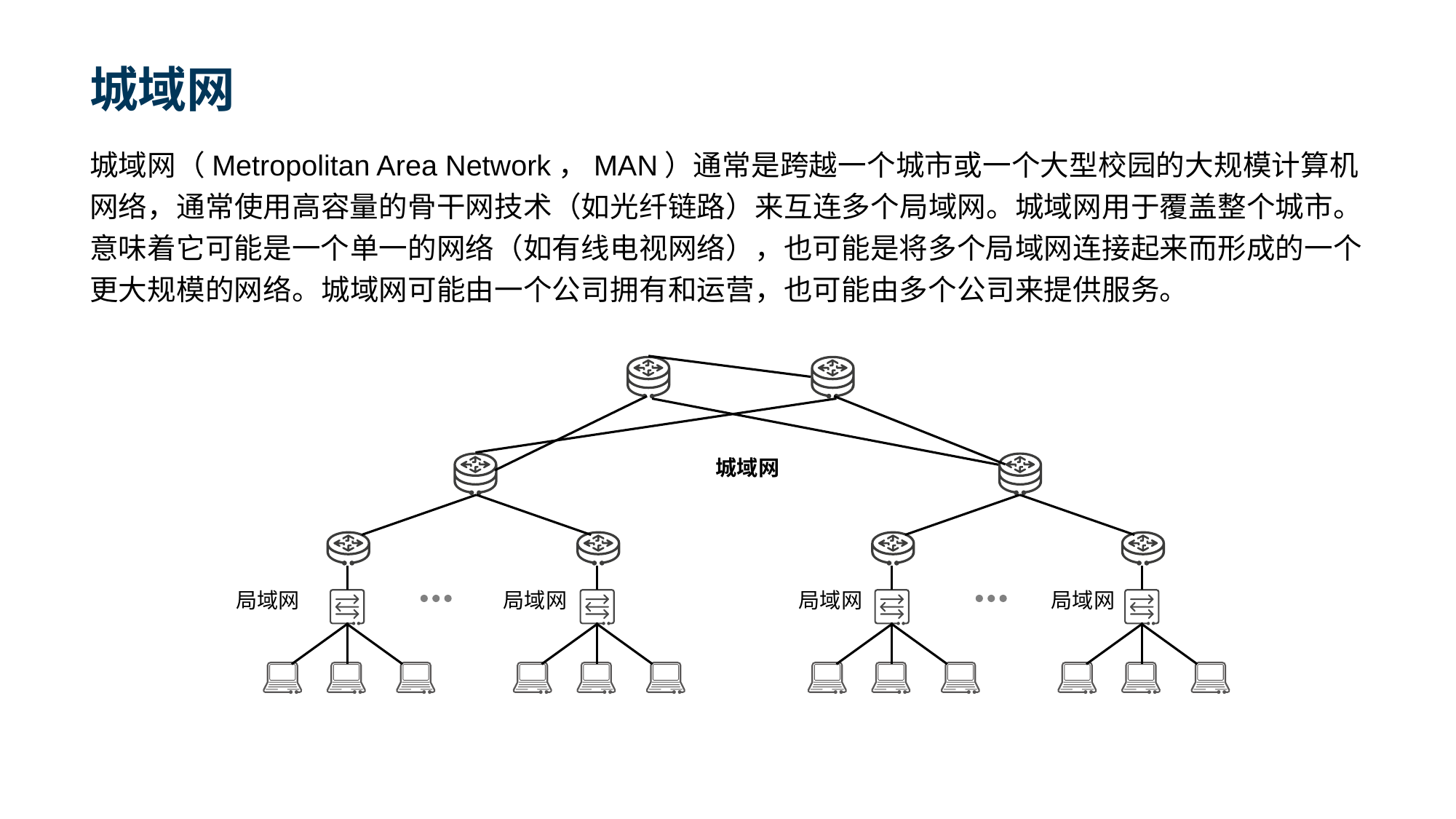

# 城域网
城域网（Metropolitan Area Network，MAN）通常是跨越一个城市或一个大型校园的大规模计算机网络，通常使用高容量的骨干网技术（如光纤链路）来互连多个局域网。城域网用于覆盖整个城市。意味着它可能是一个单一的网络（如有线电视网络），也可能是将多个局域网连接起来而形成的一个更大规模的网络。城域网可能由一个公司拥有和运营，也可能由多个公司来提供服务。

城域网

局域网
局域网
局域网
局域网